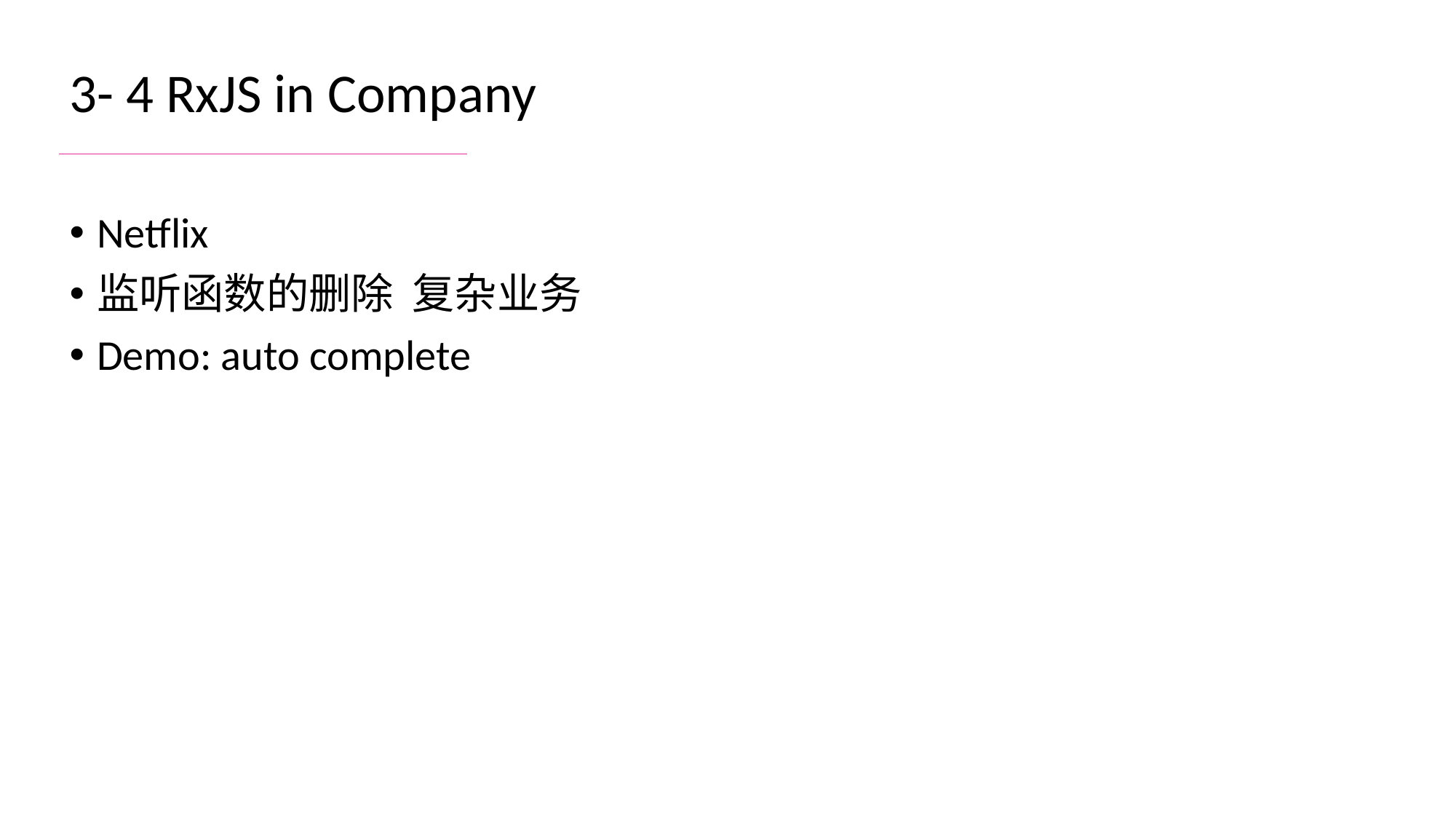

3- 4 RxJS in Company
Netflix
监听函数的删除  复杂业务
Demo: auto complete